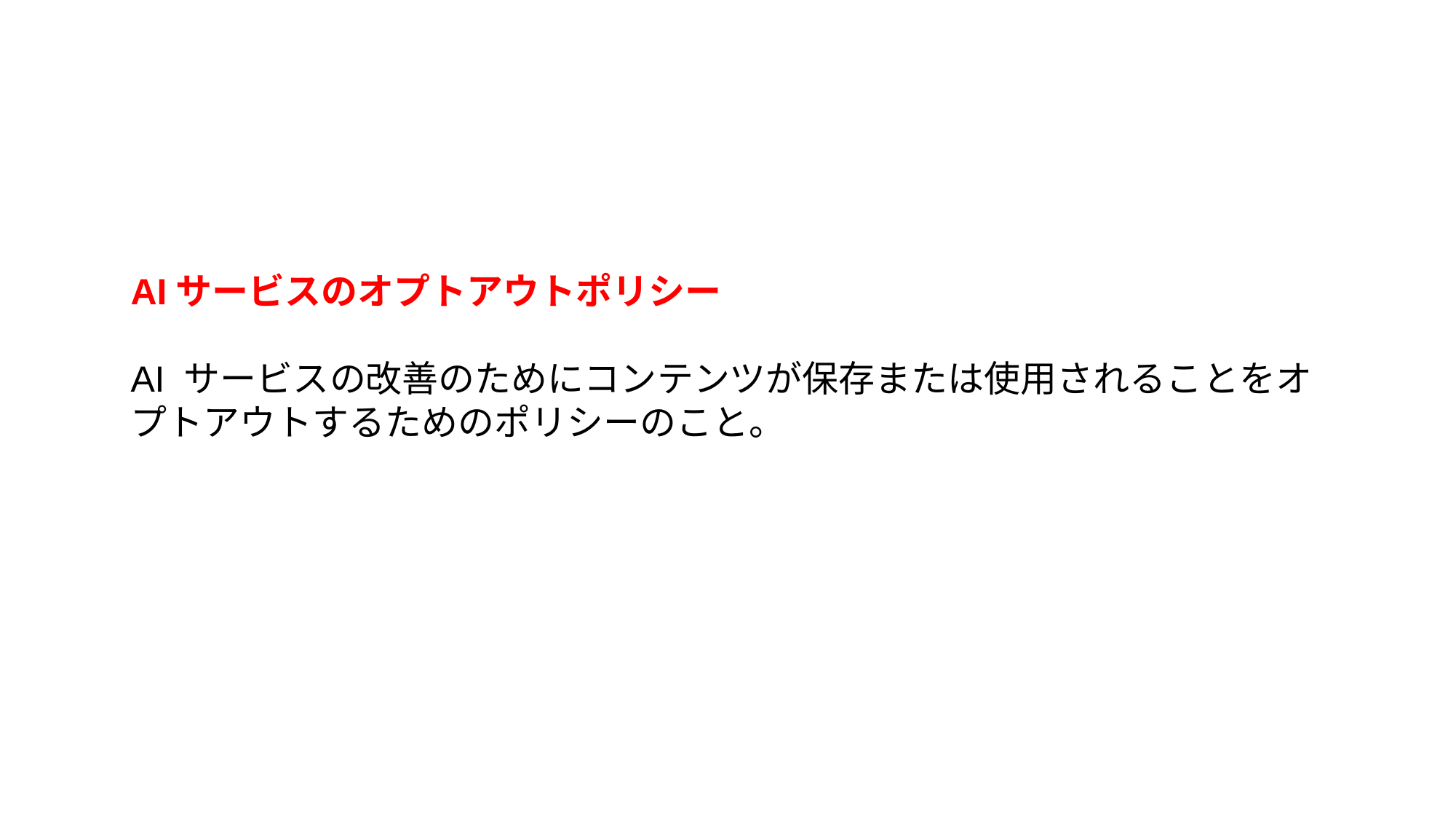

AIサービスのオプトアウトポリシー

AI サービスの改善のためにコンテンツが保存または使用されることをオプトアウトするためのポリシーのこと。